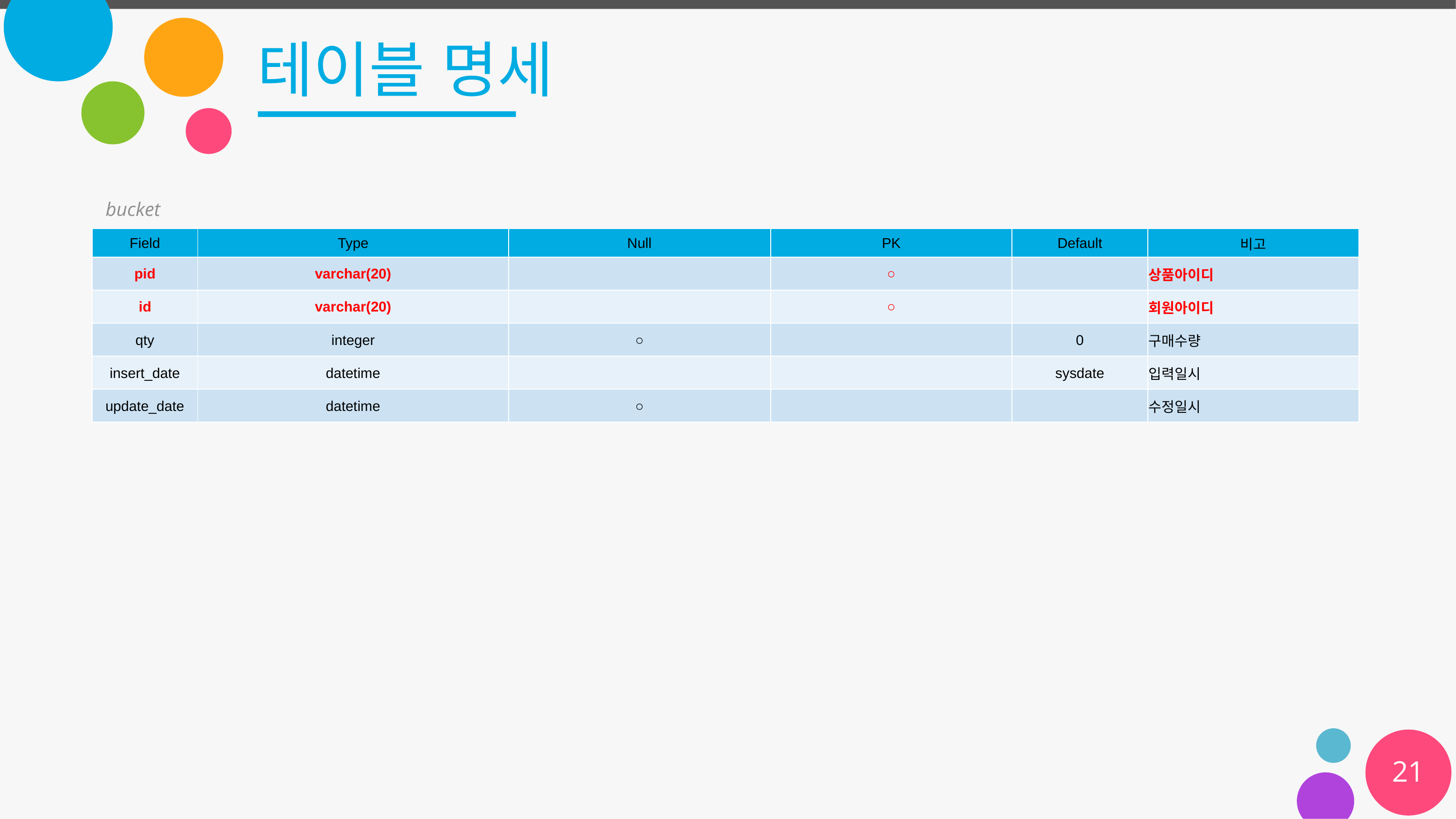

# 테이블 명세
bucket
| Field | Type | Null | PK | Default | 비고 |
| --- | --- | --- | --- | --- | --- |
| pid | varchar(20) |  | ○ |  | 상품아이디 |
| id | varchar(20) |  | ○ |  | 회원아이디 |
| qty | integer | ○ |  | 0 | 구매수량 |
| insert\_date | datetime |  |  | sysdate | 입력일시 |
| update\_date | datetime | ○ |  |  | 수정일시 |
21